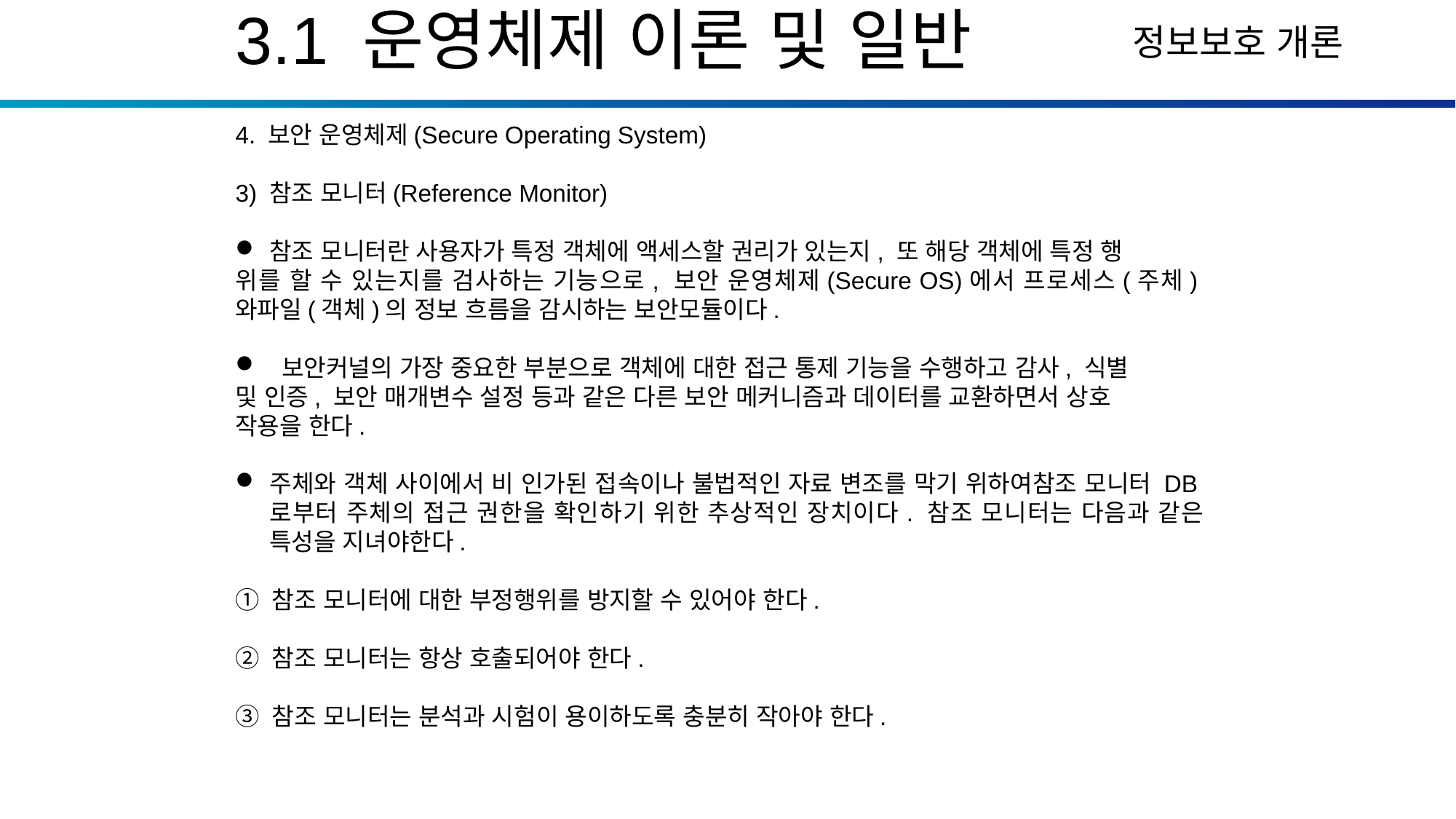

3.1 운영체제 이론 및 일반

4. 보안 운영체제(Secure Operating System)

3) 참조 모니터(Reference Monitor)

참조 모니터란 사용자가 특정 객체에 액세스할 권리가 있는지, 또 해당 객체에 특정 행
위를 할 수 있는지를 검사하는 기능으로, 보안 운영체제(Secure OS)에서 프로세스(주체)와파일(객체)의 정보 흐름을 감시하는 보안모듈이다.

 보안커널의 가장 중요한 부분으로 객체에 대한 접근 통제 기능을 수행하고 감사, 식별
및 인증, 보안 매개변수 설정 등과 같은 다른 보안 메커니즘과 데이터를 교환하면서 상호
작용을 한다.

주체와 객체 사이에서 비 인가된 접속이나 불법적인 자료 변조를 막기 위하여참조 모니터 DB로부터 주체의 접근 권한을 확인하기 위한 추상적인 장치이다. 참조 모니터는 다음과 같은 특성을 지녀야한다.

① 참조 모니터에 대한 부정행위를 방지할 수 있어야 한다.

② 참조 모니터는 항상 호출되어야 한다.

③ 참조 모니터는 분석과 시험이 용이하도록 충분히 작아야 한다.